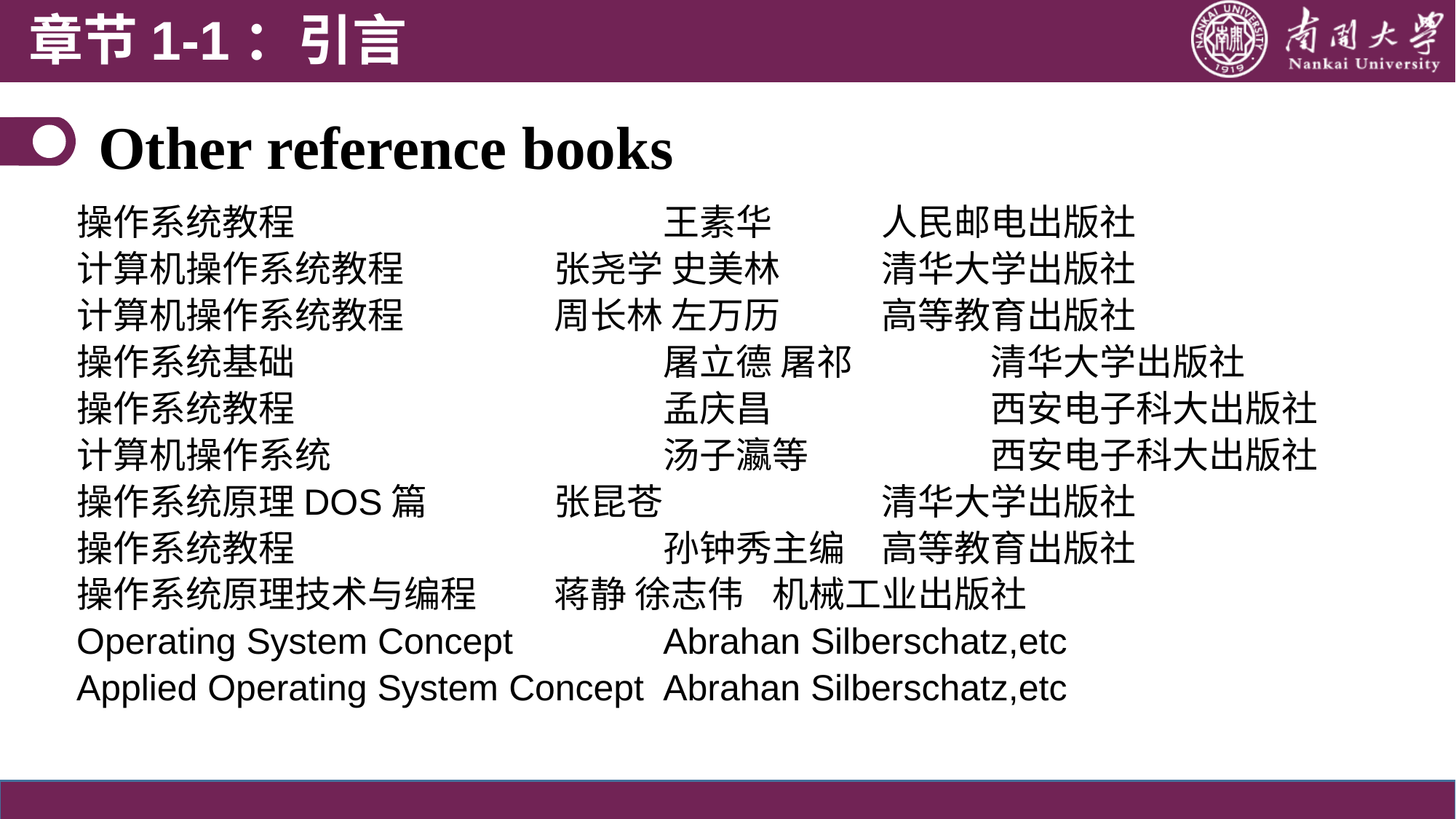

章节1-1：引言
# Other reference books

操作系统教程				王素华          	人民邮电出版社
计算机操作系统教程		张尧学 史美林 	清华大学出版社
计算机操作系统教程		周长林 左万历 	高等教育出版社
操作系统基础				屠立德 屠祁    	清华大学出版社
操作系统教程				孟庆昌      		西安电子科大出版社
计算机操作系统				汤子瀛等   		西安电子科大出版社
操作系统原理DOS篇		张昆苍        		清华大学出版社
操作系统教程 				孙钟秀主编   	高等教育出版社
操作系统原理技术与编程	蒋静 徐志伟  	机械工业出版社
Operating System Concept 　	Abrahan Silberschatz,etc
Applied Operating System Concept	Abrahan Silberschatz,etc